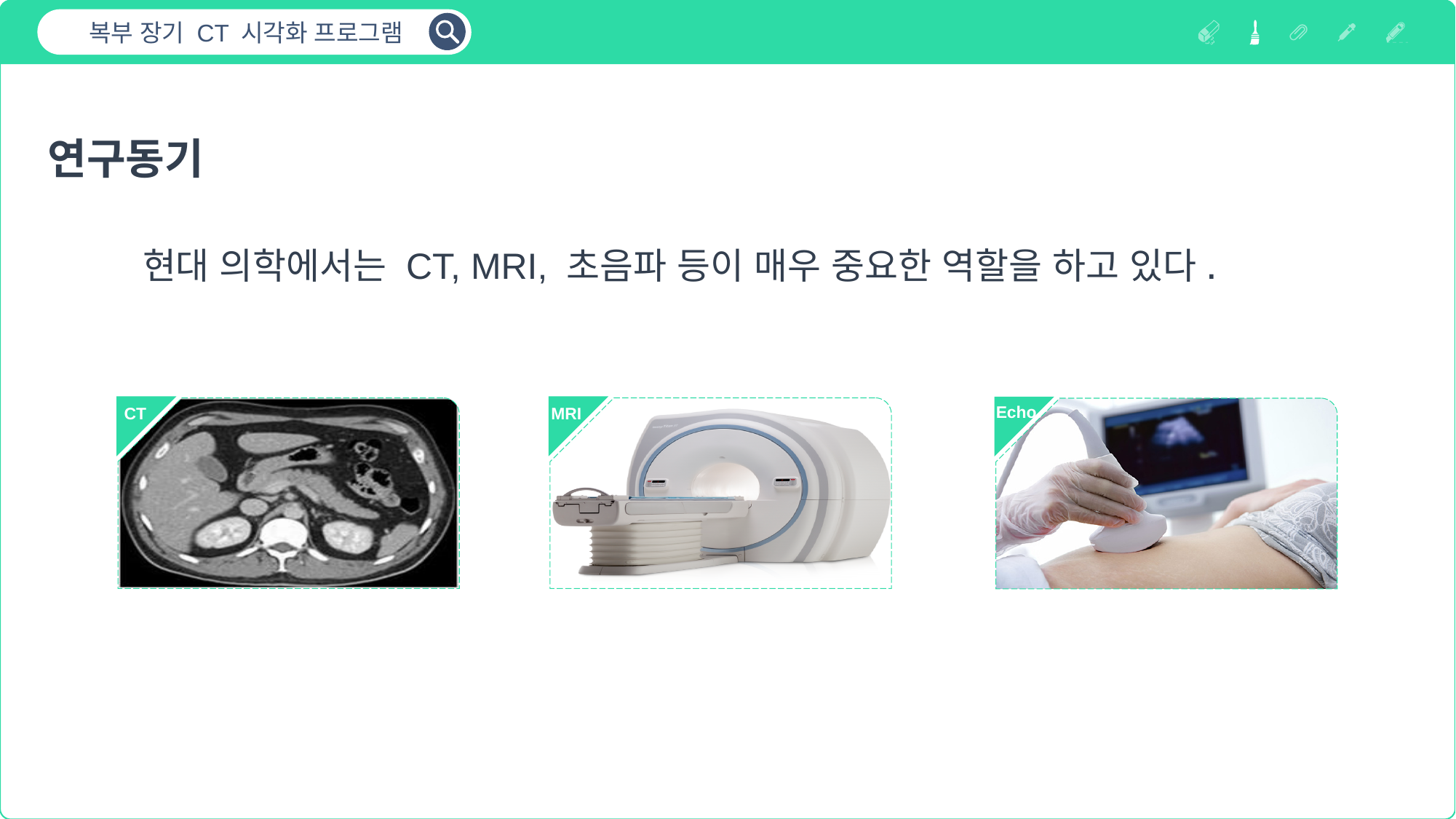

복부 장기 CT 시각화 프로그램

연구동기
현대 의학에서는 CT, MRI, 초음파 등이 매우 중요한 역할을 하고 있다.
Echo

CT
MRI